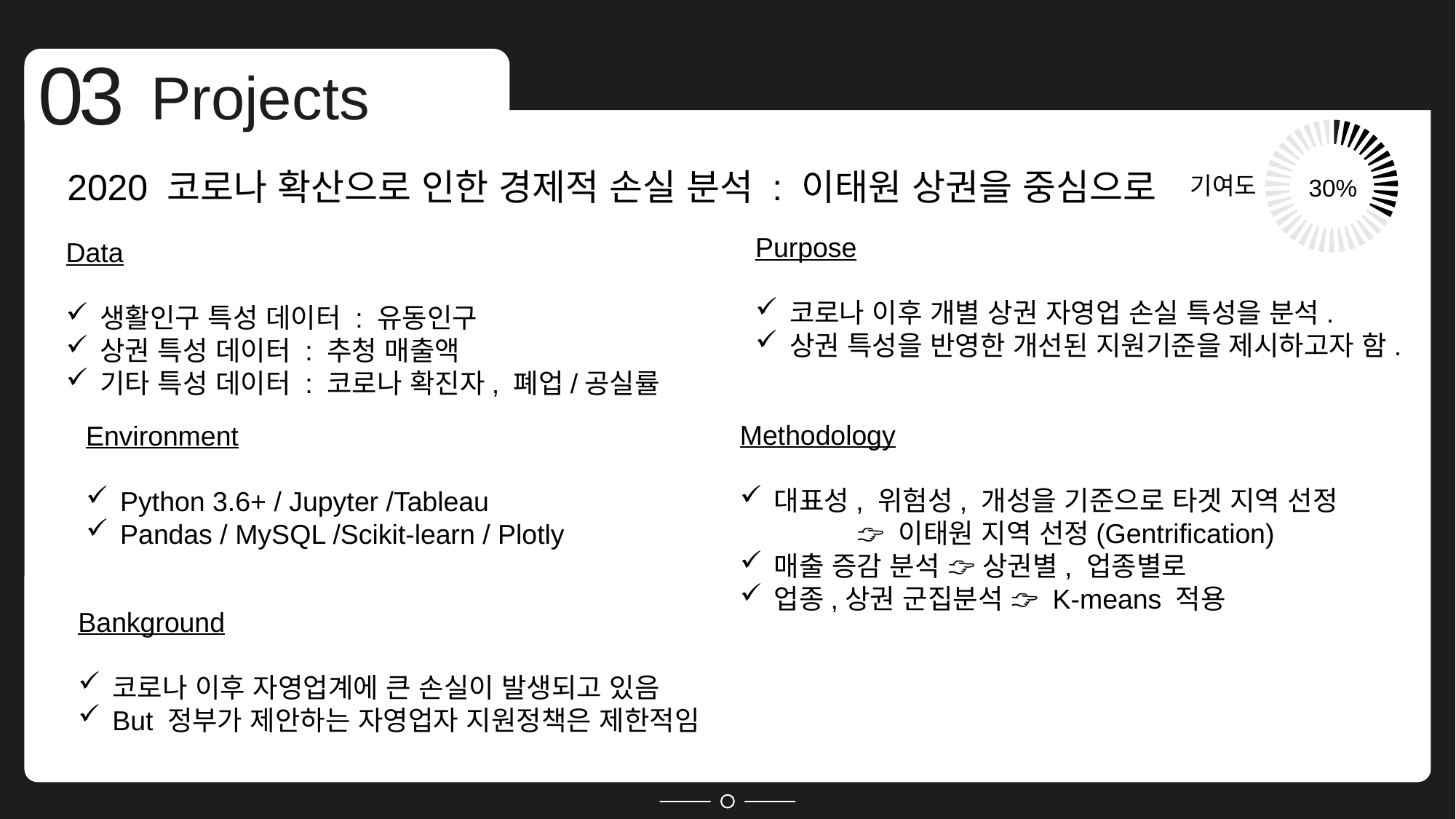

03
Projects

### Chart

| Category | 판매 |
|---|---|
| 1분기 | 1.0 |
| 2분기 | 1.0 |
| 3분기 | 1.0 |
| 4분기 | 1.0 |
2020 코로나 확산으로 인한 경제적 손실 분석 : 이태원 상권을 중심으로
기여도
30%
Purpose

코로나 이후 개별 상권 자영업 손실 특성을 분석.
상권 특성을 반영한 개선된 지원기준을 제시하고자 함.
Data

생활인구 특성 데이터 : 유동인구
상권 특성 데이터 : 추청 매출액
기타 특성 데이터 : 코로나 확진자, 폐업/공실률
Methodology

대표성, 위험성, 개성을 기준으로 타겟 지역 선정
	 👉 이태원 지역 선정(Gentrification)
매출 증감 분석 👉 상권별, 업종별로
업종,상권 군집분석 👉 K-means 적용
Environment

Python 3.6+ / Jupyter /Tableau
Pandas / MySQL /Scikit-learn / Plotly
Bankground

코로나 이후 자영업계에 큰 손실이 발생되고 있음
But 정부가 제안하는 자영업자 지원정책은 제한적임